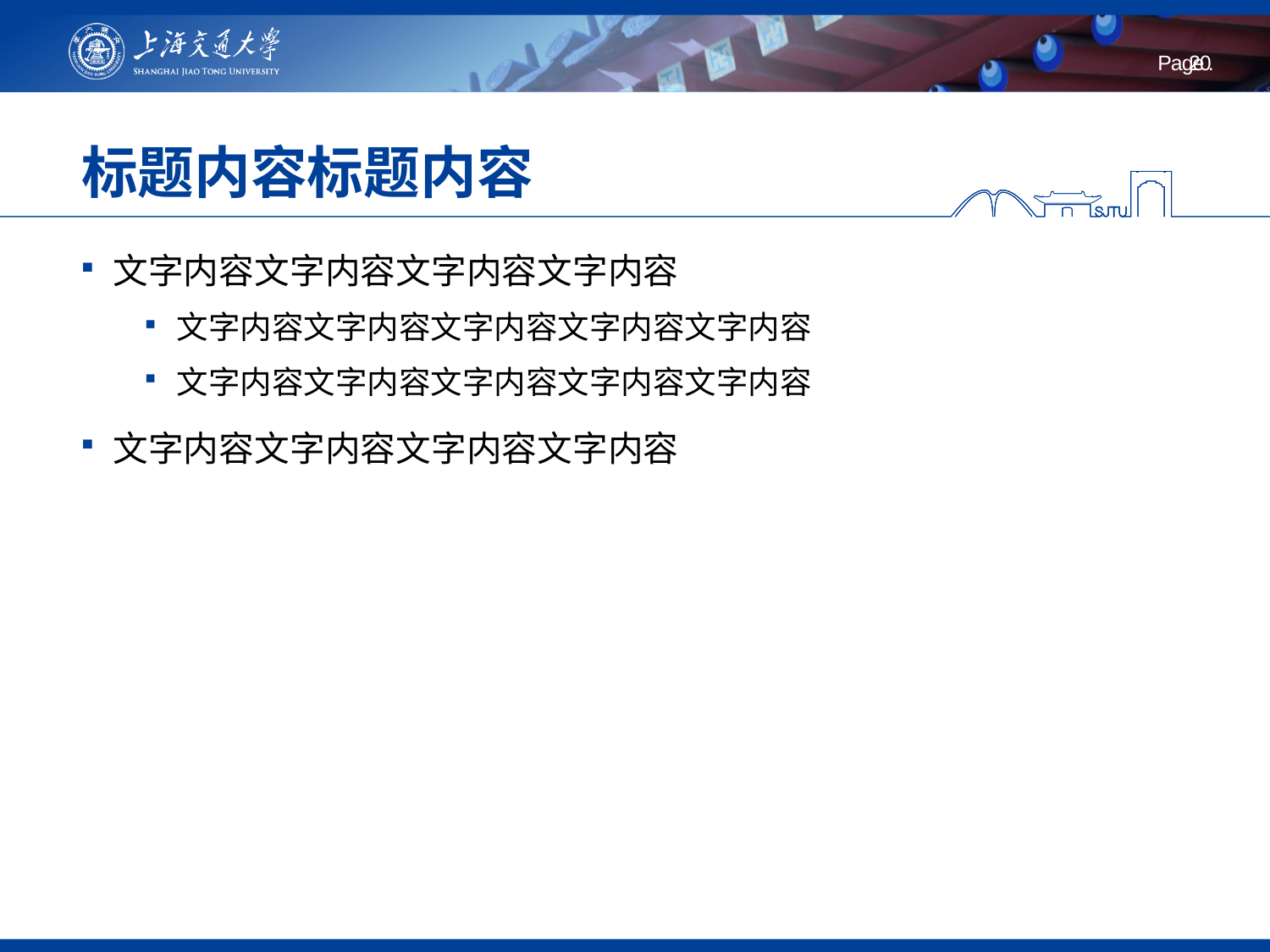

# 标题内容标题内容
文字内容文字内容文字内容文字内容
文字内容文字内容文字内容文字内容文字内容
文字内容文字内容文字内容文字内容文字内容
文字内容文字内容文字内容文字内容